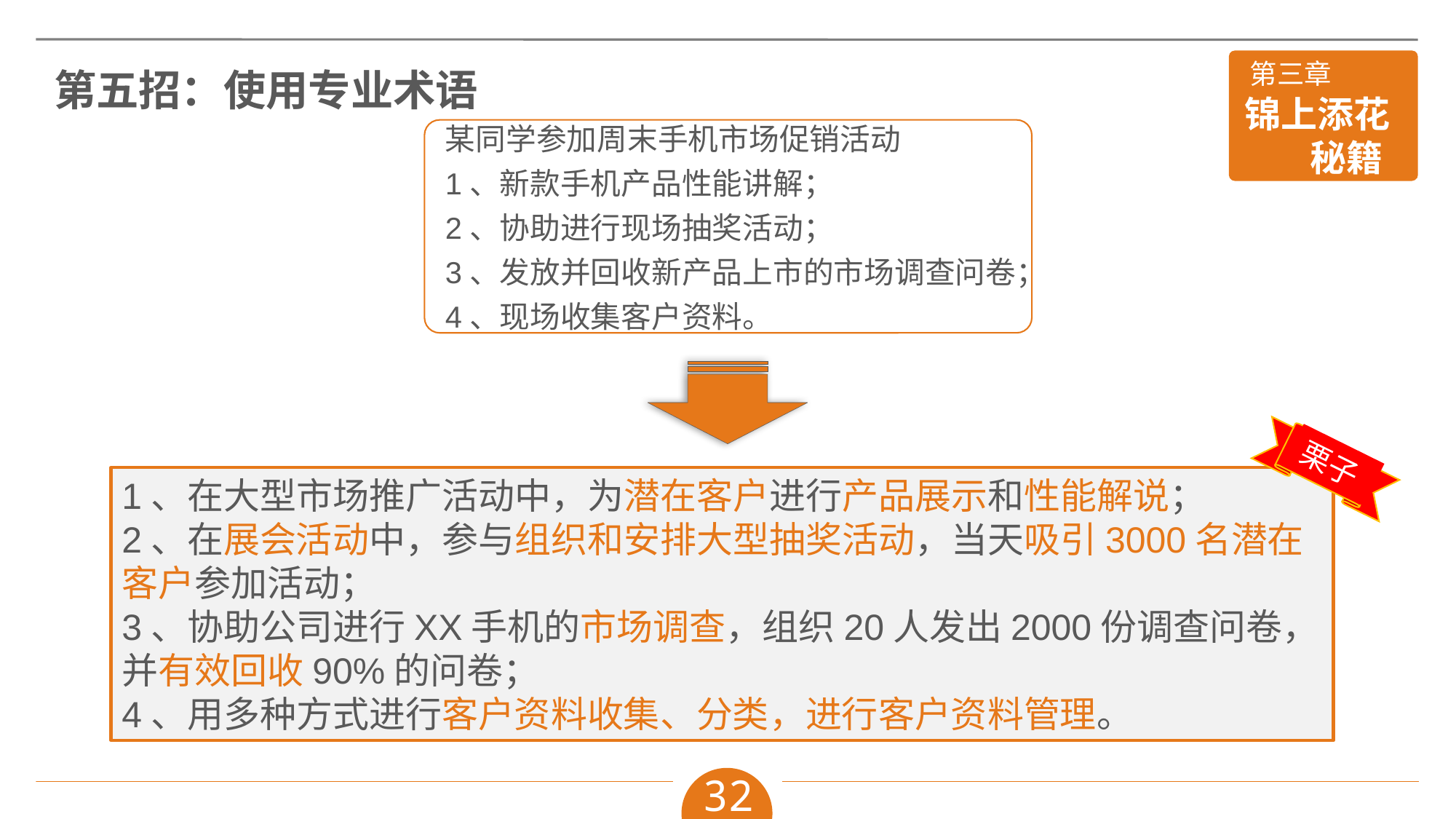

第五招：使用专业术语

某同学参加周末手机市场促销活动
1、新款手机产品性能讲解；
2、协助进行现场抽奖活动；
3、发放并回收新产品上市的市场调查问卷；
4、现场收集客户资料。

栗子

1、在大型市场推广活动中，为潜在客户进行产品展示和性能解说；
2、在展会活动中，参与组织和安排大型抽奖活动，当天吸引3000名潜在客户参加活动；
3、协助公司进行XX手机的市场调查，组织20人发出2000份调查问卷，并有效回收90%的问卷；
4、用多种方式进行客户资料收集、分类，进行客户资料管理。

32